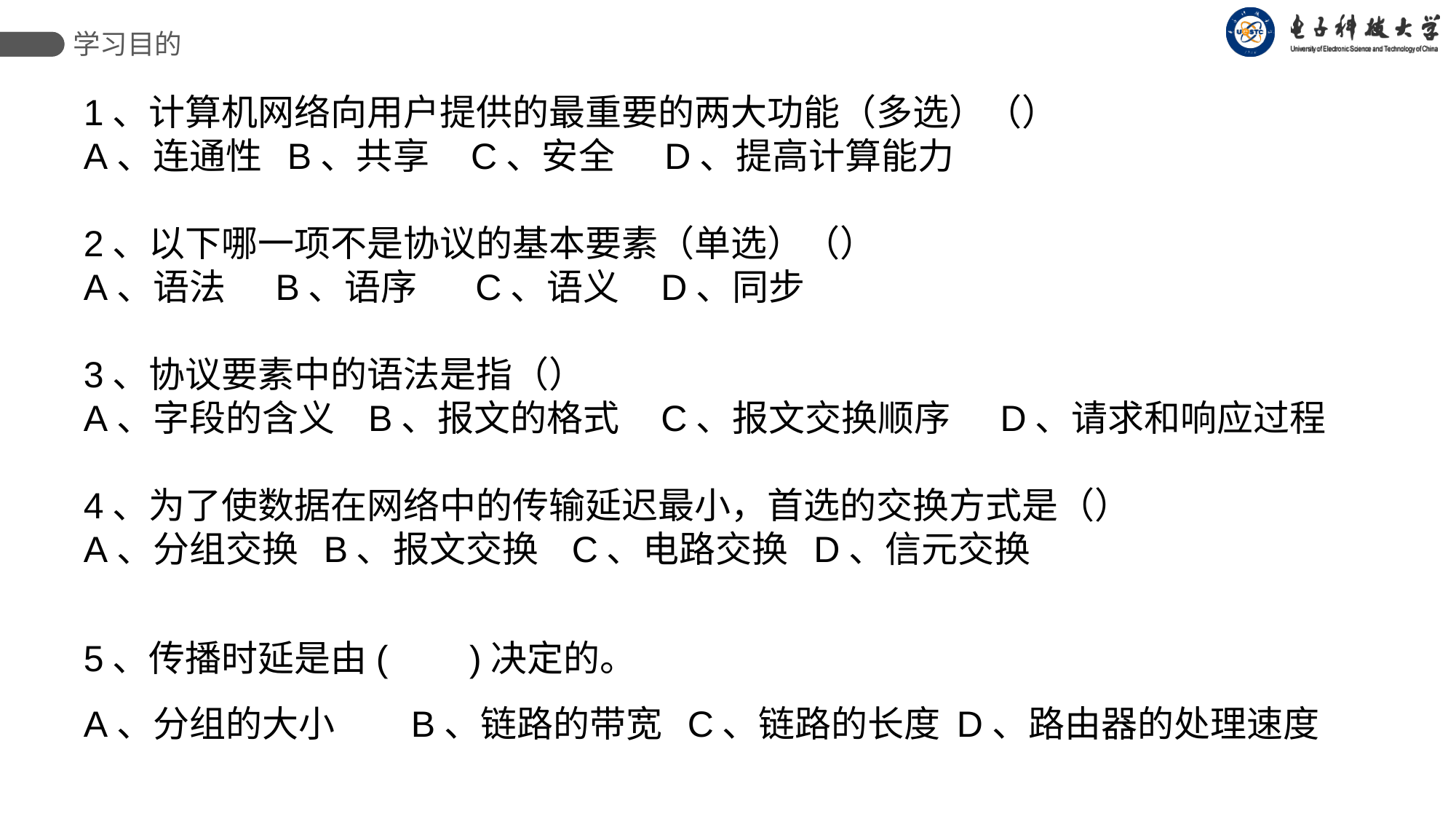

学习目的

1、计算机网络向用户提供的最重要的两大功能（多选）（）
A、连通性  B、共享    C、安全     D、提高计算能力

2、以下哪一项不是协议的基本要素（单选）（）
A、语法     B、语序      C、语义    D、同步

3、协议要素中的语法是指（）
A、字段的含义   B、报文的格式    C、报文交换顺序     D、请求和响应过程

4、为了使数据在网络中的传输延迟最小，首选的交换方式是（）
A、分组交换  B、报文交换   C、电路交换  D、信元交换

5、传播时延是由(        )决定的。
A、分组的大小	B、链路的带宽  C、链路的长度	D、路由器的处理速度